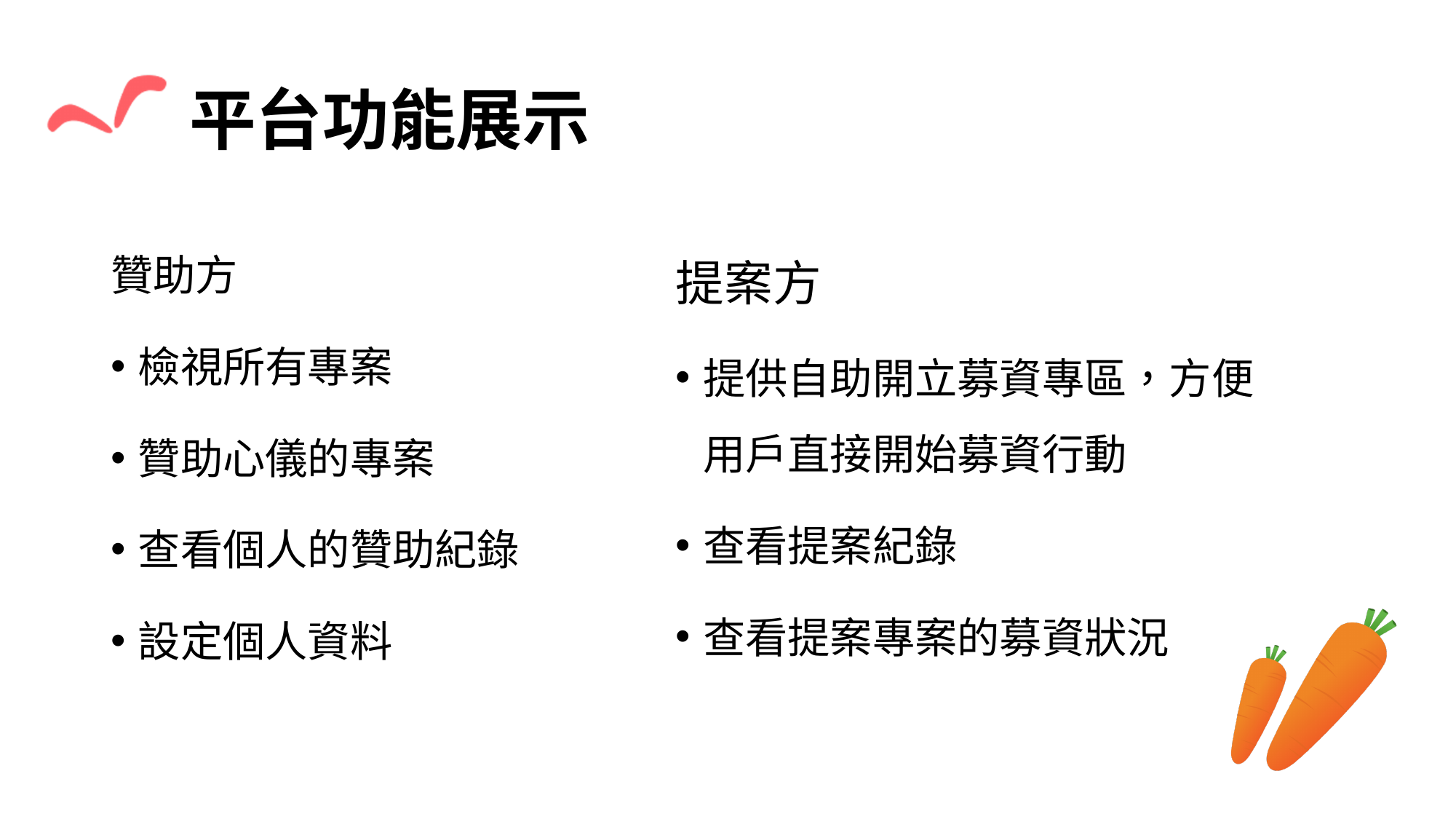

# 平台功能展示
贊助方
檢視所有專案
贊助心儀的專案
查看個人的贊助紀錄
設定個人資料

提案方
提供自助開立募資專區，方便用戶直接開始募資行動
查看提案紀錄
查看提案專案的募資狀況